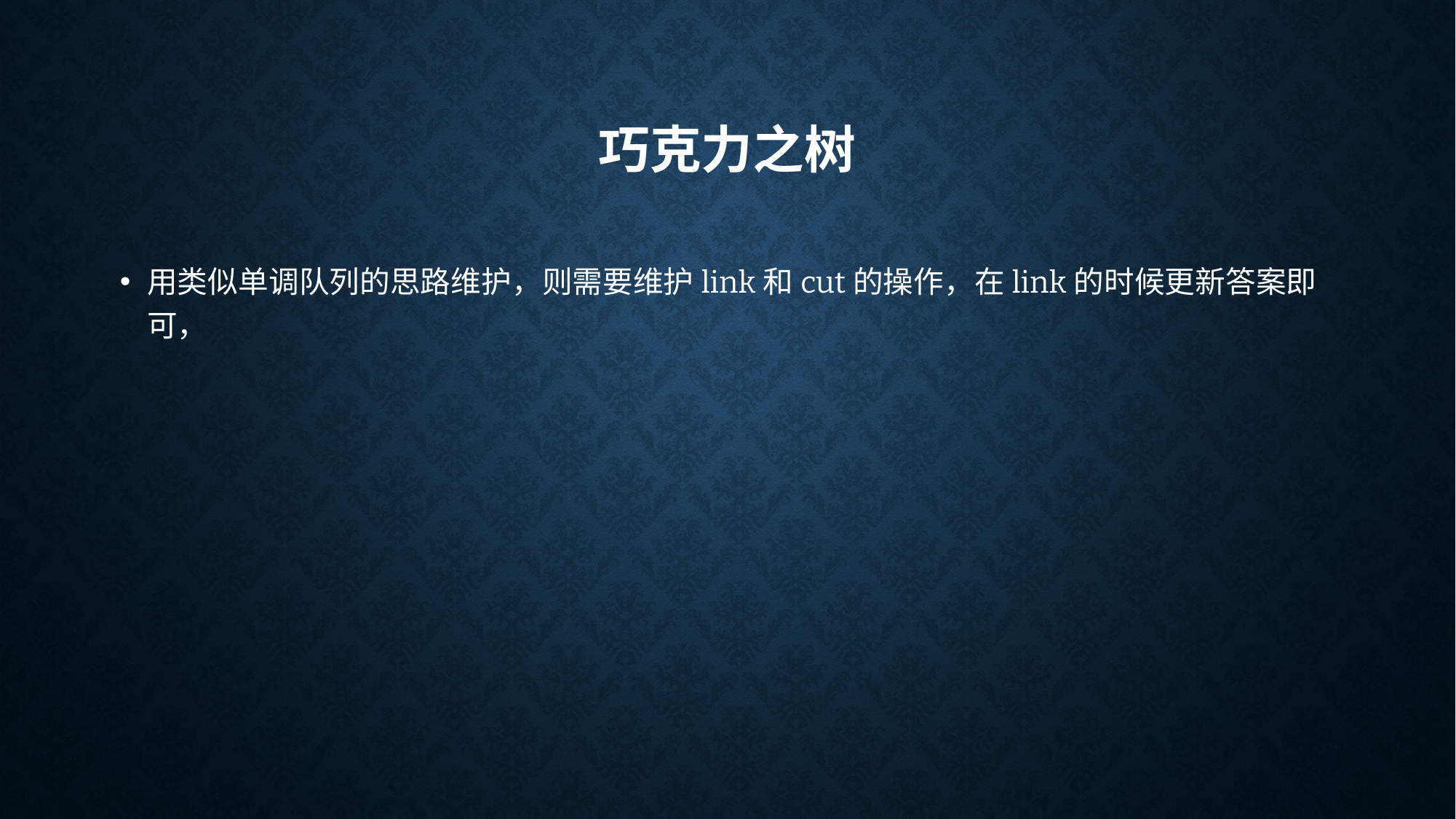

# 巧克力之树
用类似单调队列的思路维护，则需要维护link和cut的操作，在link的时候更新答案即可，